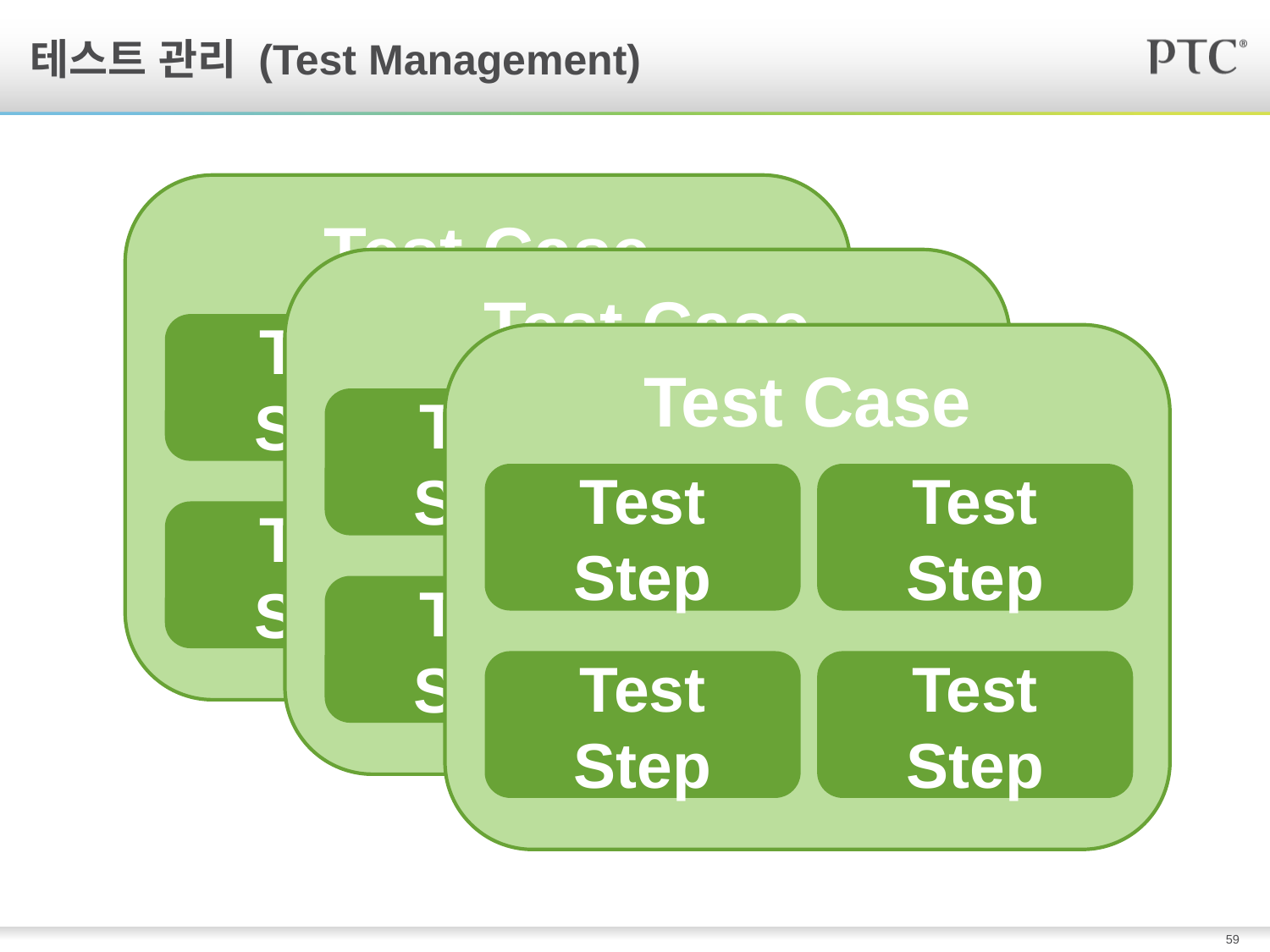

# 테스트 관리 (Test Management)

Test Case

Test Step
Test Step
Test Step
Test Step

Test Case

Test Step
Test Step
Test Step
Test Step

Test Case

Test Step
Test Step
Test Step
Test Step